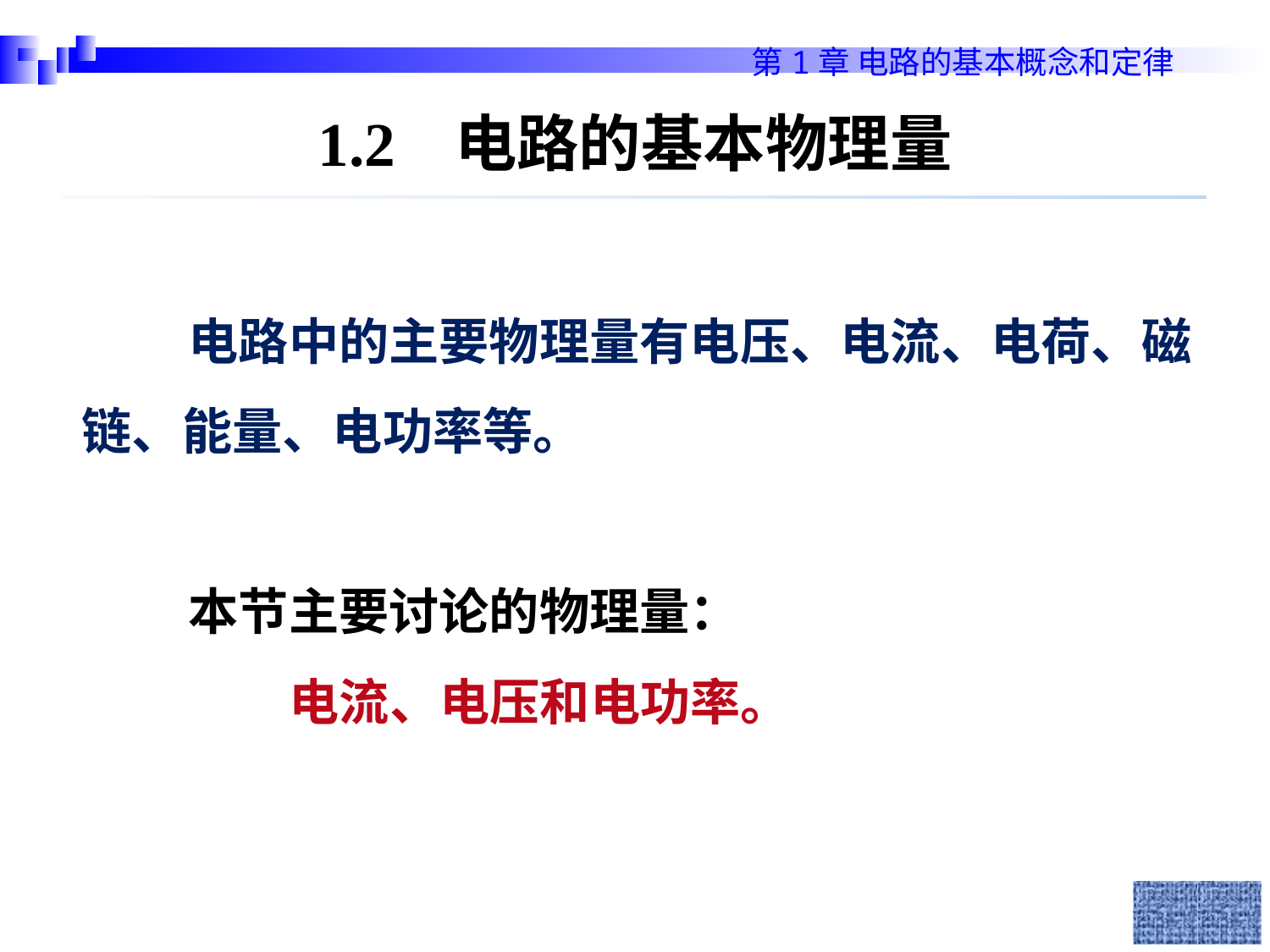

1.2   电路的基本物理量
电路中的主要物理量有电压、电流、电荷、磁链、能量、电功率等。

本节主要讨论的物理量：
        电流、电压和电功率。